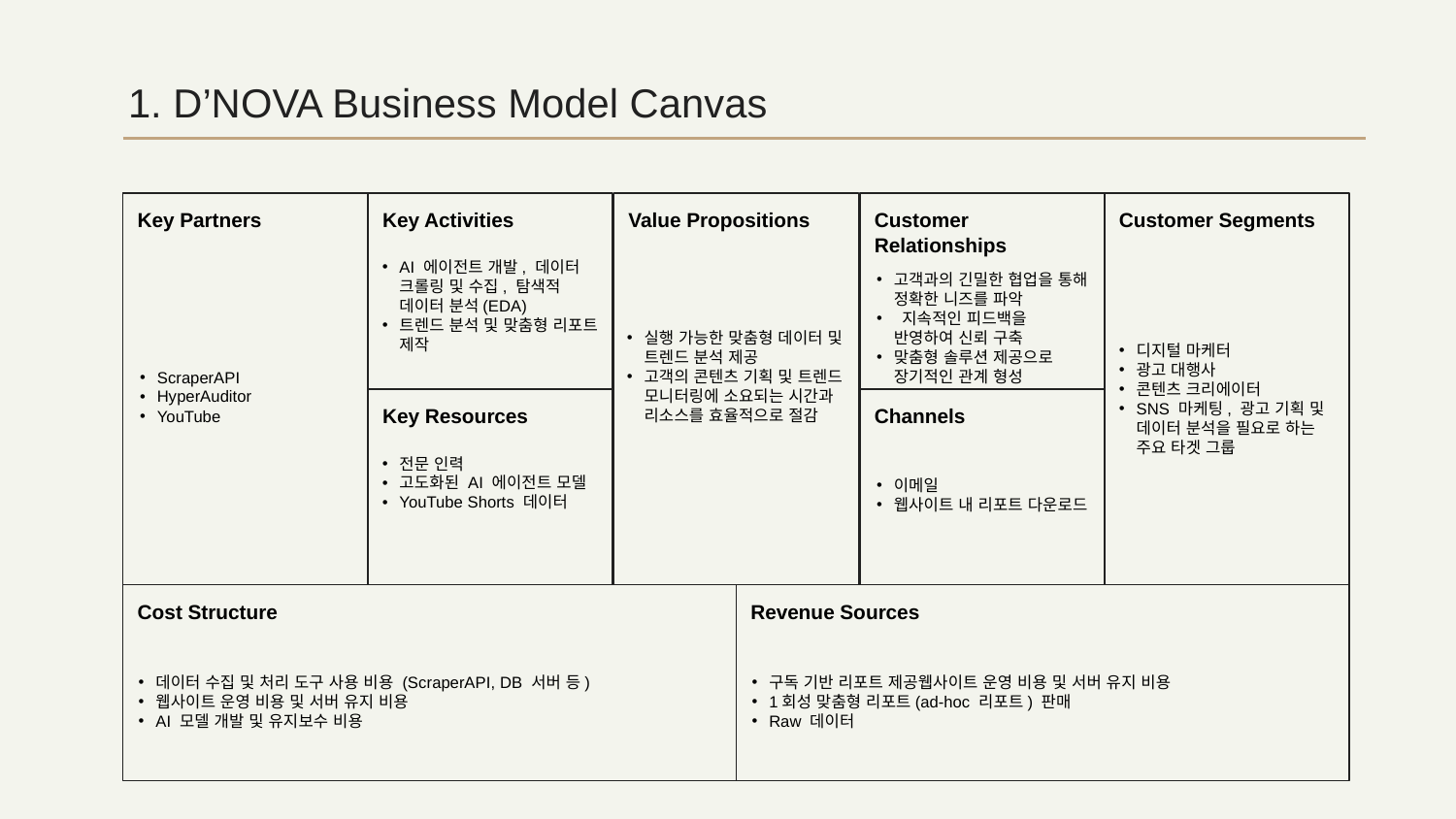

# 1. D’NOVA Business Model Canvas
Key Partners
Value Propositions
Customer Segments
Key Activities
Customer Relationships
AI 에이전트 개발, 데이터 크롤링 및 수집, 탐색적 데이터 분석(EDA)
트렌드 분석 및 맞춤형 리포트 제작
고객과의 긴밀한 협업을 통해 정확한 니즈를 파악
 지속적인 피드백을 반영하여 신뢰 구축
맞춤형 솔루션 제공으로 장기적인 관계 형성
실행 가능한 맞춤형 데이터 및 트렌드 분석 제공
고객의 콘텐츠 기획 및 트렌드 모니터링에 소요되는 시간과 리소스를 효율적으로 절감
디지털 마케터
광고 대행사
콘텐츠 크리에이터
SNS 마케팅, 광고 기획 및 데이터 분석을 필요로 하는 주요 타겟 그룹
ScraperAPI
HyperAuditor
YouTube
Key Resources
Channels
전문 인력
고도화된 AI 에이전트 모델
YouTube Shorts 데이터
이메일
웹사이트 내 리포트 다운로드
Cost Structure
Revenue Sources
데이터 수집 및 처리 도구 사용 비용 (ScraperAPI, DB 서버 등)
웹사이트 운영 비용 및 서버 유지 비용
AI 모델 개발 및 유지보수 비용
구독 기반 리포트 제공웹사이트 운영 비용 및 서버 유지 비용
1회성 맞춤형 리포트(ad-hoc 리포트) 판매
Raw 데이터